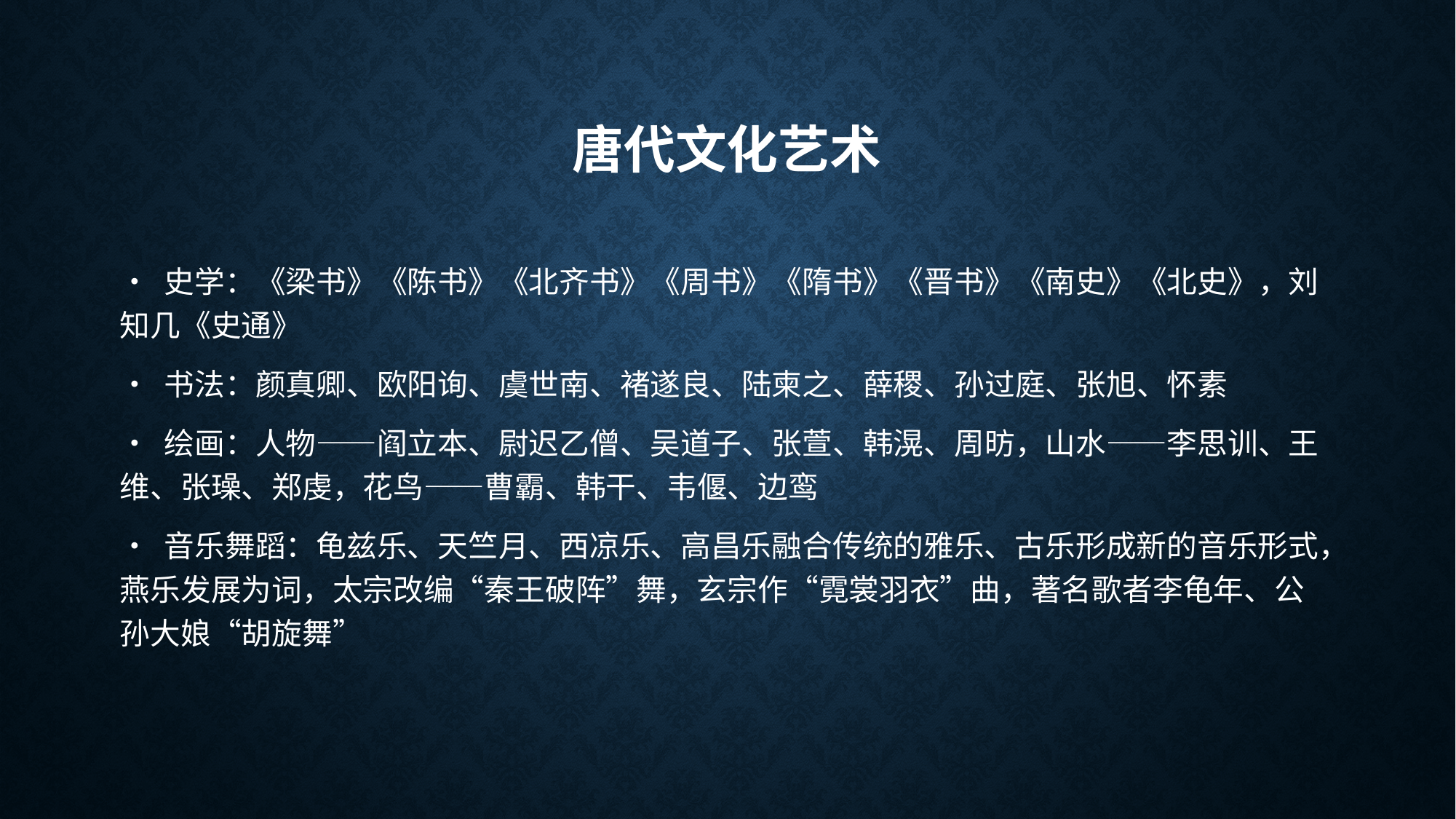

# 唐代文化艺术
• 史学：《梁书》《陈书》《北齐书》《周书》《隋书》《晋书》《南史》《北史》，刘知几《史通》
• 书法：颜真卿、欧阳询、虞世南、褚遂良、陆柬之、薛稷、孙过庭、张旭、怀素
• 绘画：人物——阎立本、尉迟乙僧、吴道子、张萱、韩滉、周昉，山水——李思训、王维、张璪、郑虔，花鸟——曹霸、韩干、韦偃、边鸾
• 音乐舞蹈：龟兹乐、天竺月、西凉乐、高昌乐融合传统的雅乐、古乐形成新的音乐形式，燕乐发展为词，太宗改编“秦王破阵”舞，玄宗作“霓裳羽衣”曲，著名歌者李龟年、公孙大娘“胡旋舞”